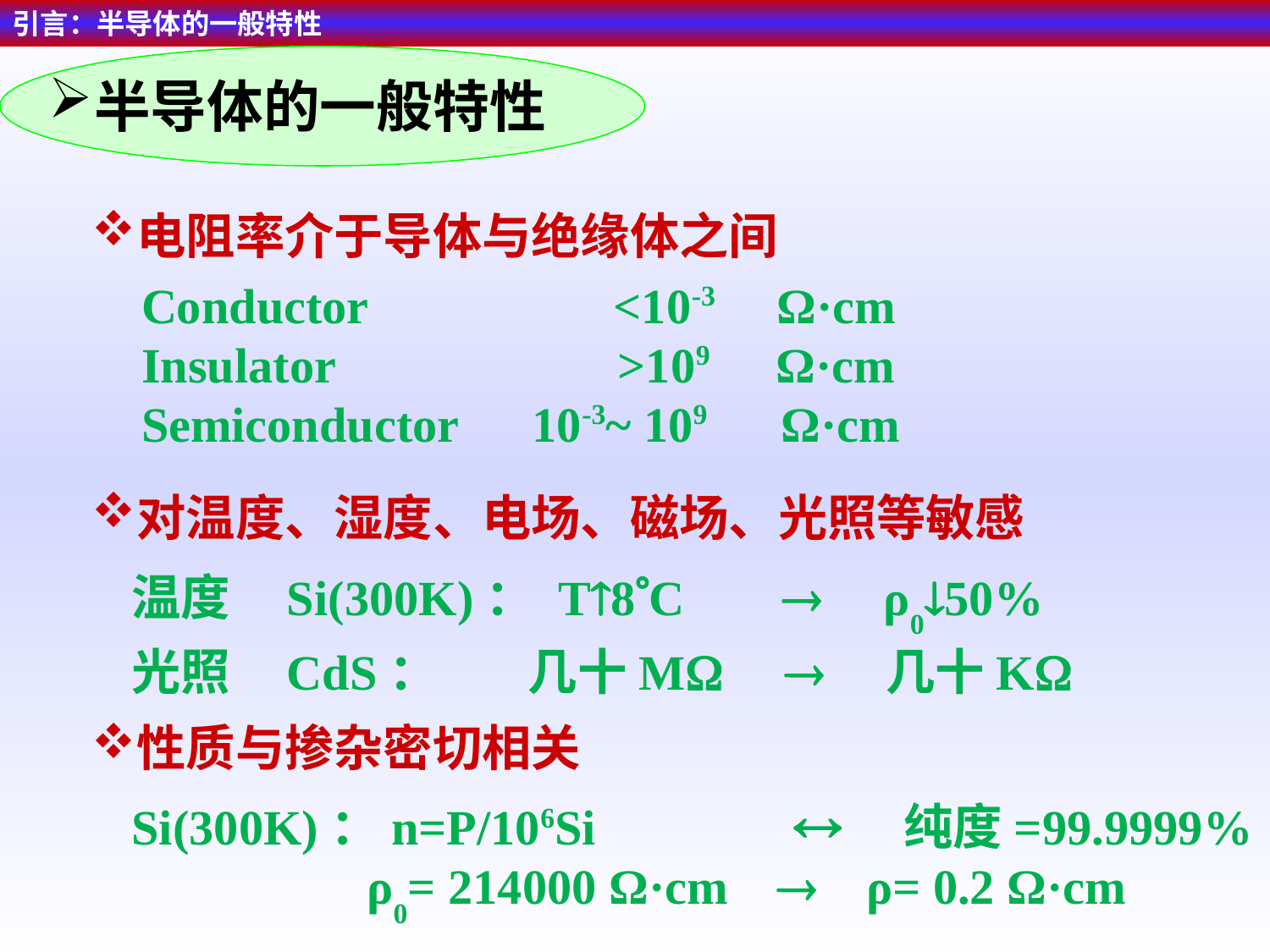

引言：半导体的一般特性

半导体的一般特性
电阻率介于导体与绝缘体之间
Conductor                    <10-3     Ω·cm
Insulator                       >109       Ω·cm
Semiconductor      10-3~ 109      Ω·cm
对温度、湿度、电场、磁场、光照等敏感
温度    Si(300K)： T↑8°C        →     ρ0↓50%
光照    CdS：        几十MΩ     →    几十KΩ
性质与掺杂密切相关
Si(300K)：n=P/106Si                ↔    纯度=99.9999%
              ρ0= 214000 Ω·cm    →    ρ= 0.2 Ω·cm